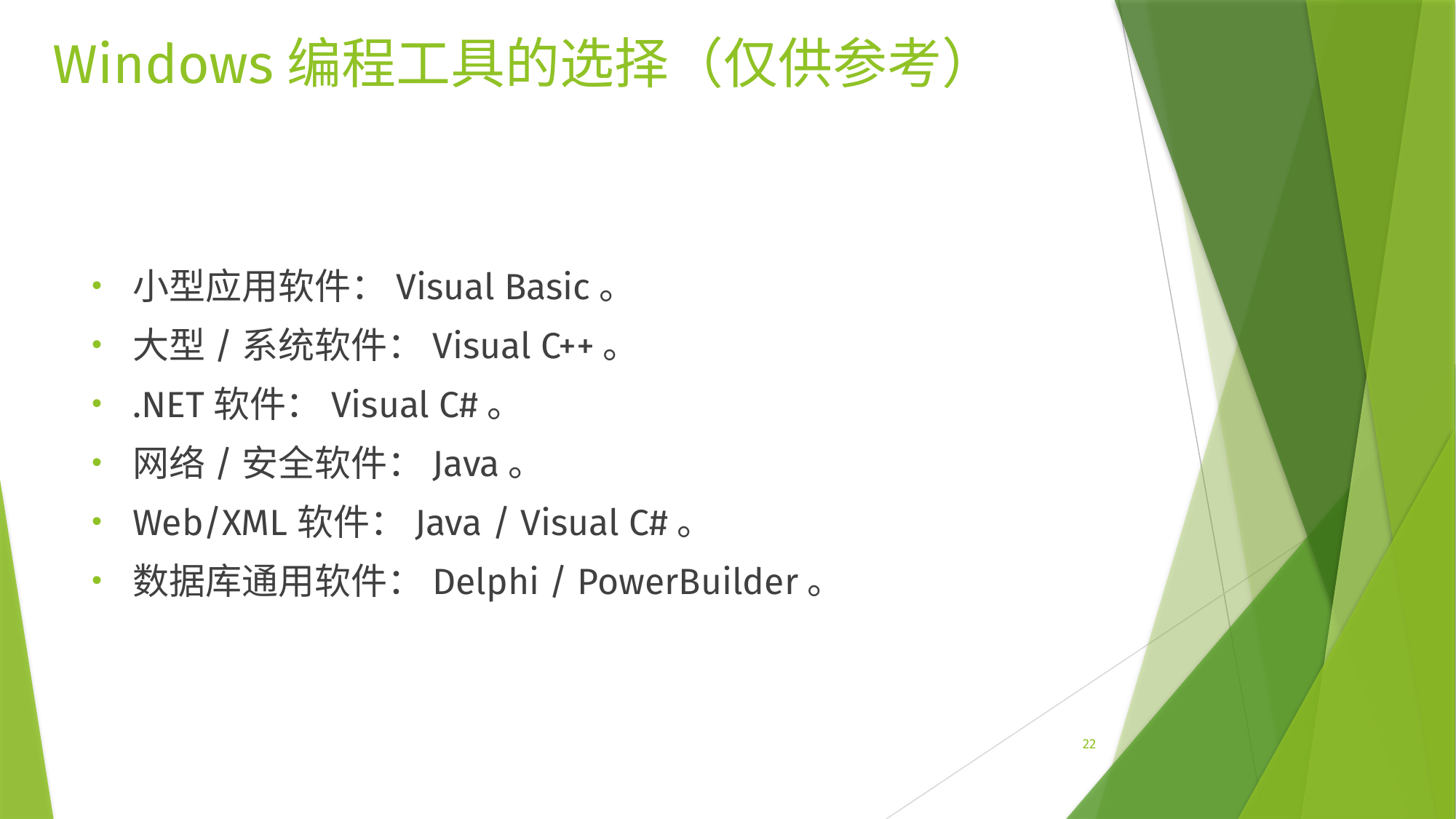

# Windows编程工具的选择（仅供参考）
小型应用软件：Visual Basic。
大型/系统软件：Visual C++。
.NET软件：Visual C#。
网络/安全软件：Java。
Web/XML软件：Java / Visual C#。
数据库通用软件：Delphi / PowerBuilder。
22